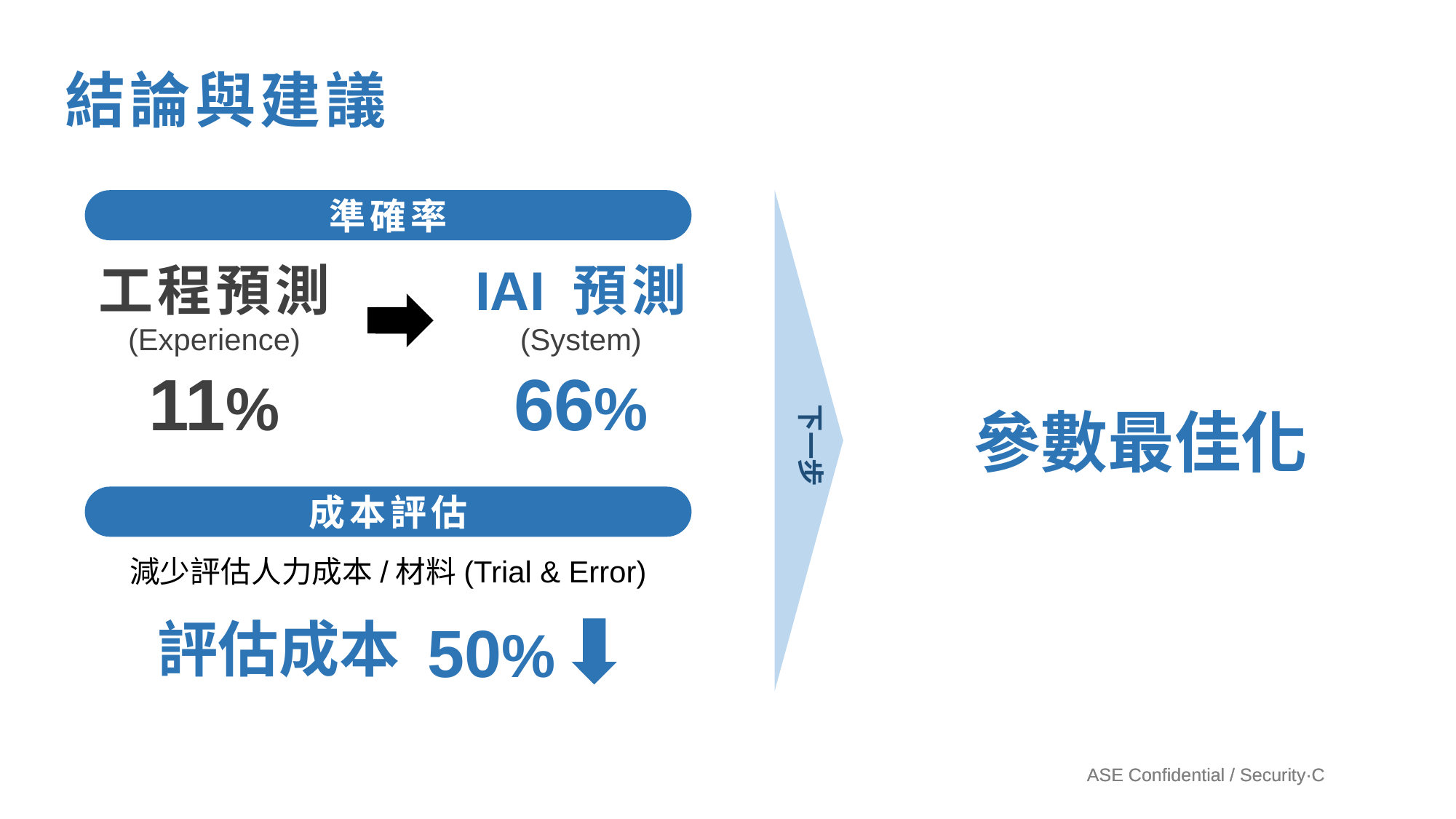

結論與建議
準確率

工程預測
IAI 預測

(Experience)
(System)
11%
66%
下一步
參數最佳化
成本評估
減少評估人力成本/材料(Trial & Error)
評估成本
50%